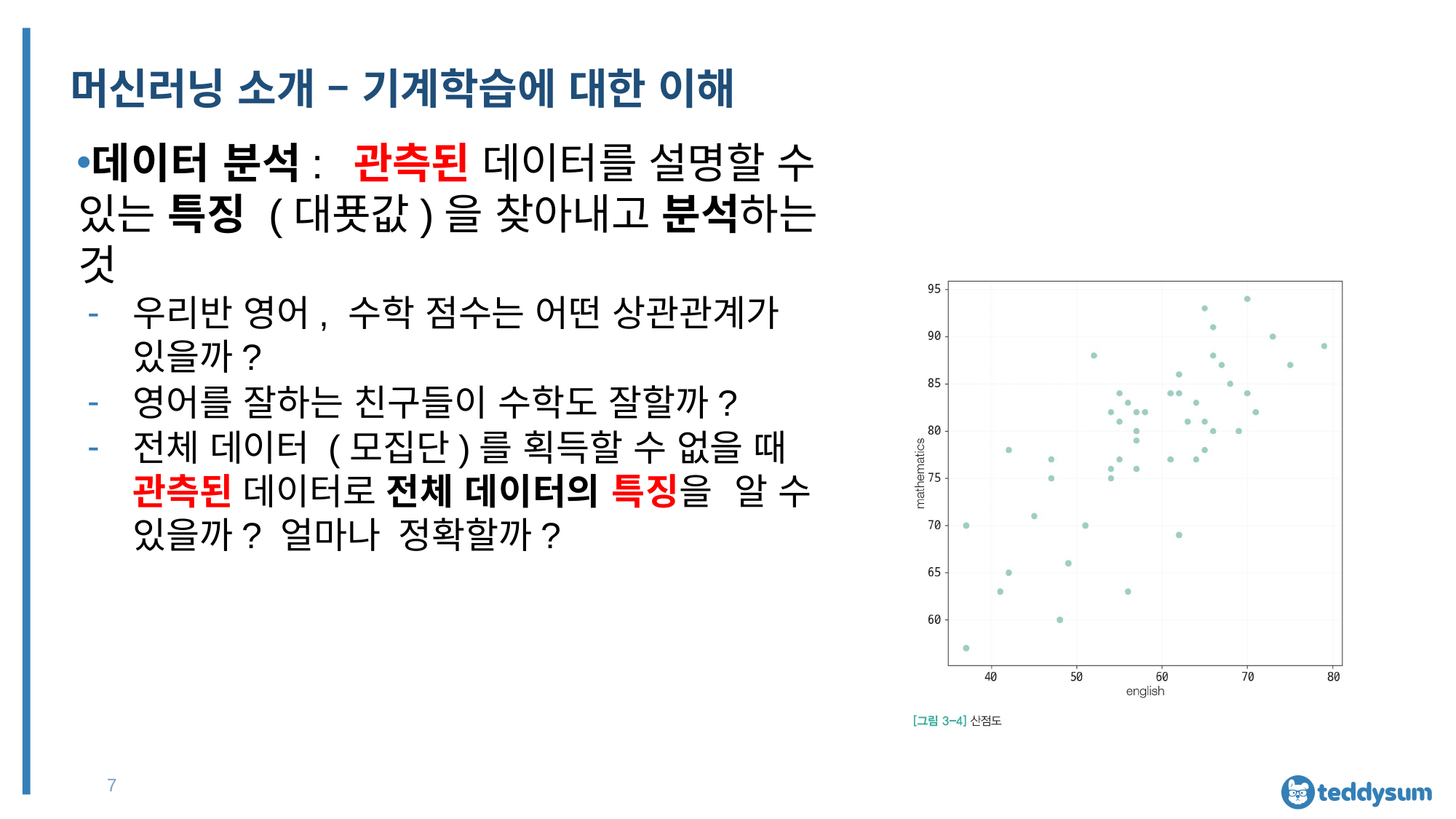

# 머신러닝 소개 – 기계학습에 대한 이해
데이터 분석: 관측된 데이터를 설명할 수 있는 특징 (대푯값)을 찾아내고 분석하는 것
우리반 영어, 수학 점수는 어떤 상관관계가 있을까?
영어를 잘하는 친구들이 수학도 잘할까?
전체 데이터 (모집단)를 획득할 수 없을 때 관측된 데이터로 전체 데이터의 특징을  알 수 있을까? 얼마나 정확할까?

7